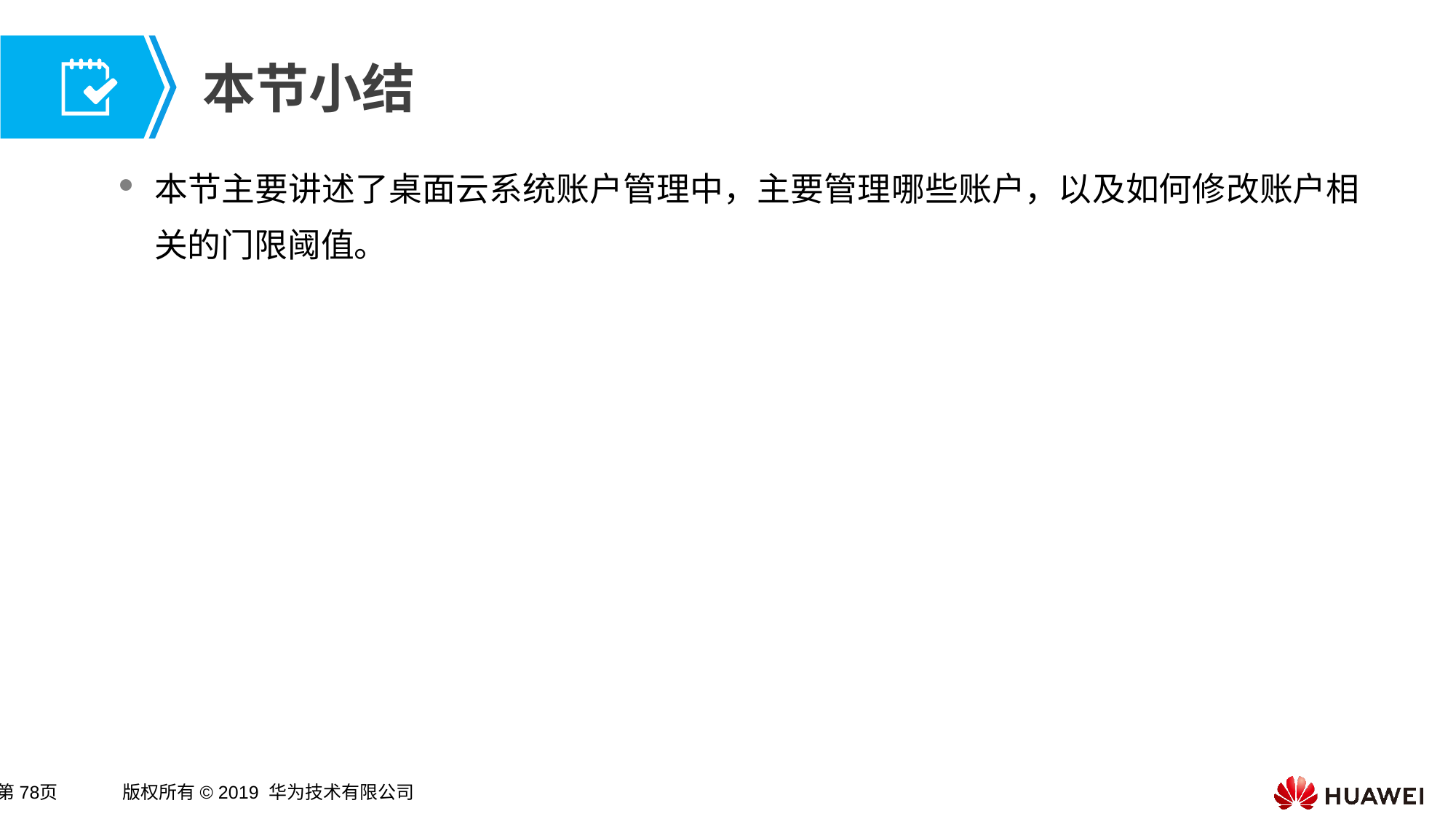

本节主要讲述了桌面云系统账户管理中，主要管理哪些账户，以及如何修改账户相关的门限阈值。